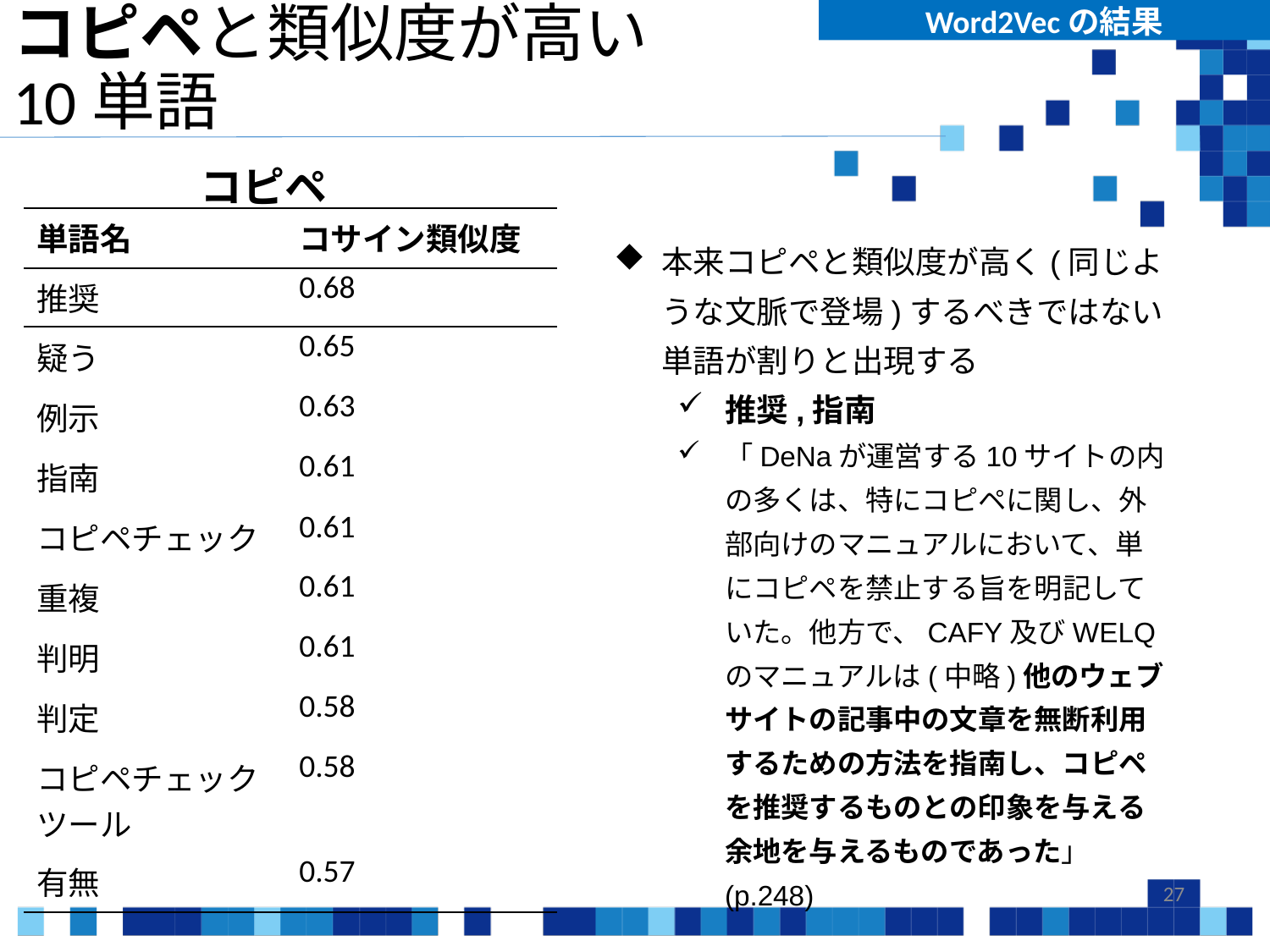

Word2Vecの結果
# コピペと類似度が高い 10単語
コピペ
| 単語名 | コサイン類似度 |
| --- | --- |
| 推奨 | 0.68 |
| 疑う | 0.65 |
| 例示 | 0.63 |
| 指南 | 0.61 |
| コピペチェック | 0.61 |
| 重複 | 0.61 |
| 判明 | 0.61 |
| 判定 | 0.58 |
| コピペチェックツール | 0.58 |
| 有無 | 0.57 |
本来コピペと類似度が高く(同じような文脈で登場)するべきではない単語が割りと出現する
推奨,指南
「DeNaが運営する10サイトの内の多くは、特にコピペに関し、外部向けのマニュアルにおいて、単にコピペを禁止する旨を明記していた。他方で、CAFY及びWELQのマニュアルは(中略)他のウェブサイトの記事中の文章を無断利用するための方法を指南し、コピペを推奨するものとの印象を与える余地を与えるものであった」(p.248)